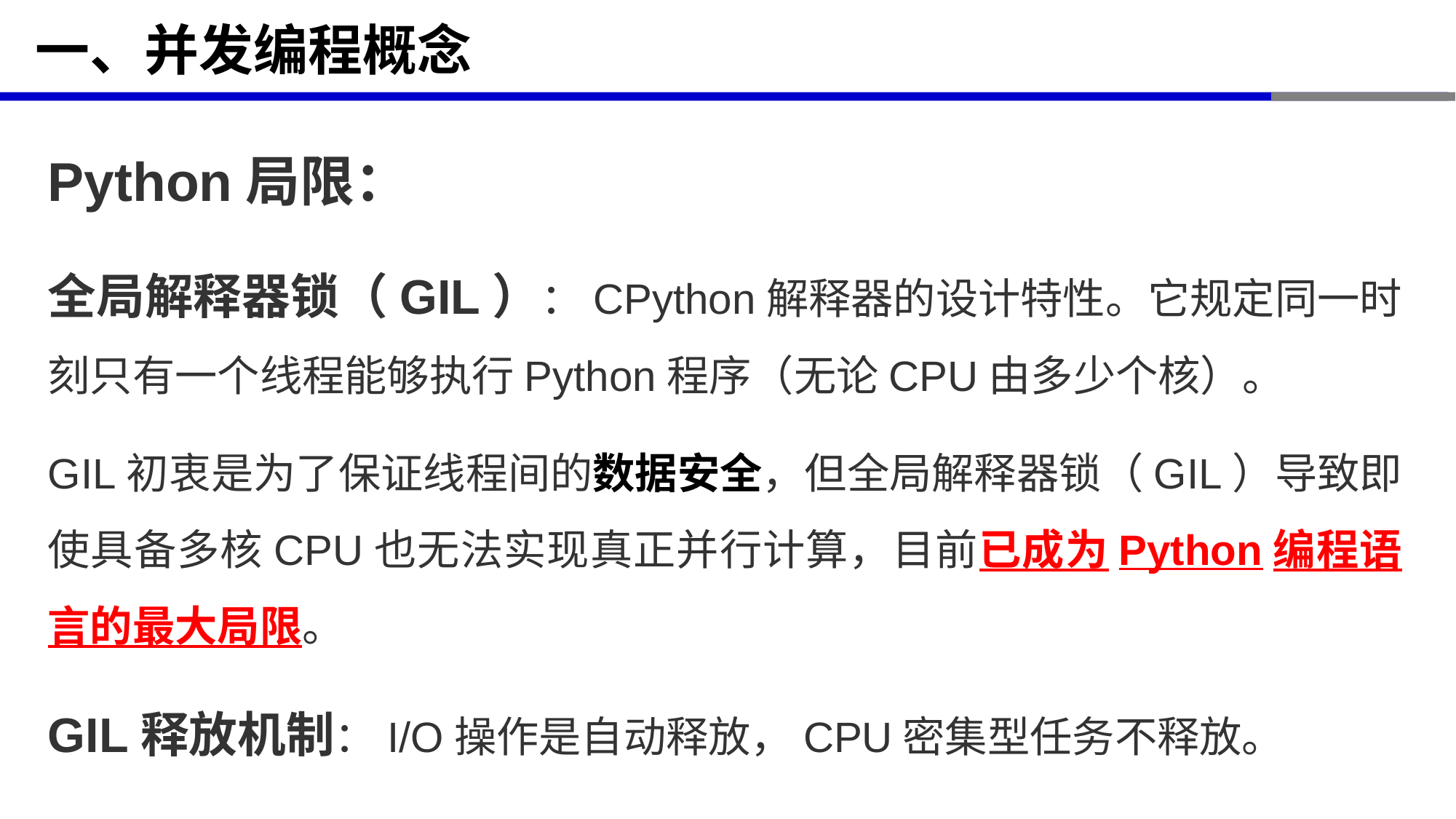

# 一、并发编程概念
Python局限：
全局解释器锁（GIL）：CPython解释器的设计特性。它规定同一时刻只有一个线程能够执行Python程序（无论CPU由多少个核）。
GIL初衷是为了保证线程间的数据安全，但全局解释器锁（GIL）导致即使具备多核CPU也无法实现真正并行计算，目前已成为Python编程语言的最大局限。
GIL释放机制：I/O操作是自动释放，CPU密集型任务不释放。